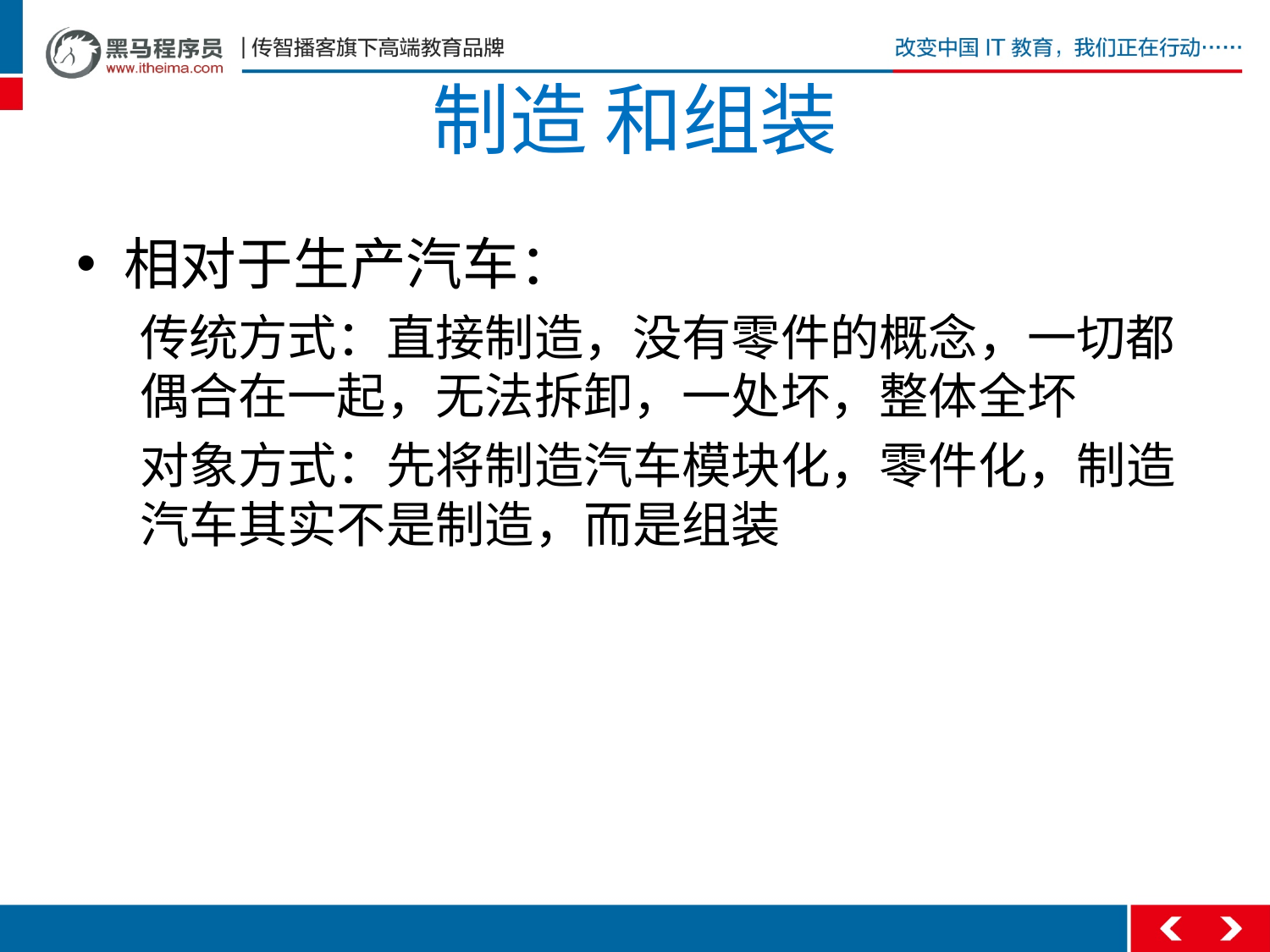

# 制造 和组装
相对于生产汽车：
传统方式：直接制造，没有零件的概念，一切都偶合在一起，无法拆卸，一处坏，整体全坏
对象方式：先将制造汽车模块化，零件化，制造汽车其实不是制造，而是组装